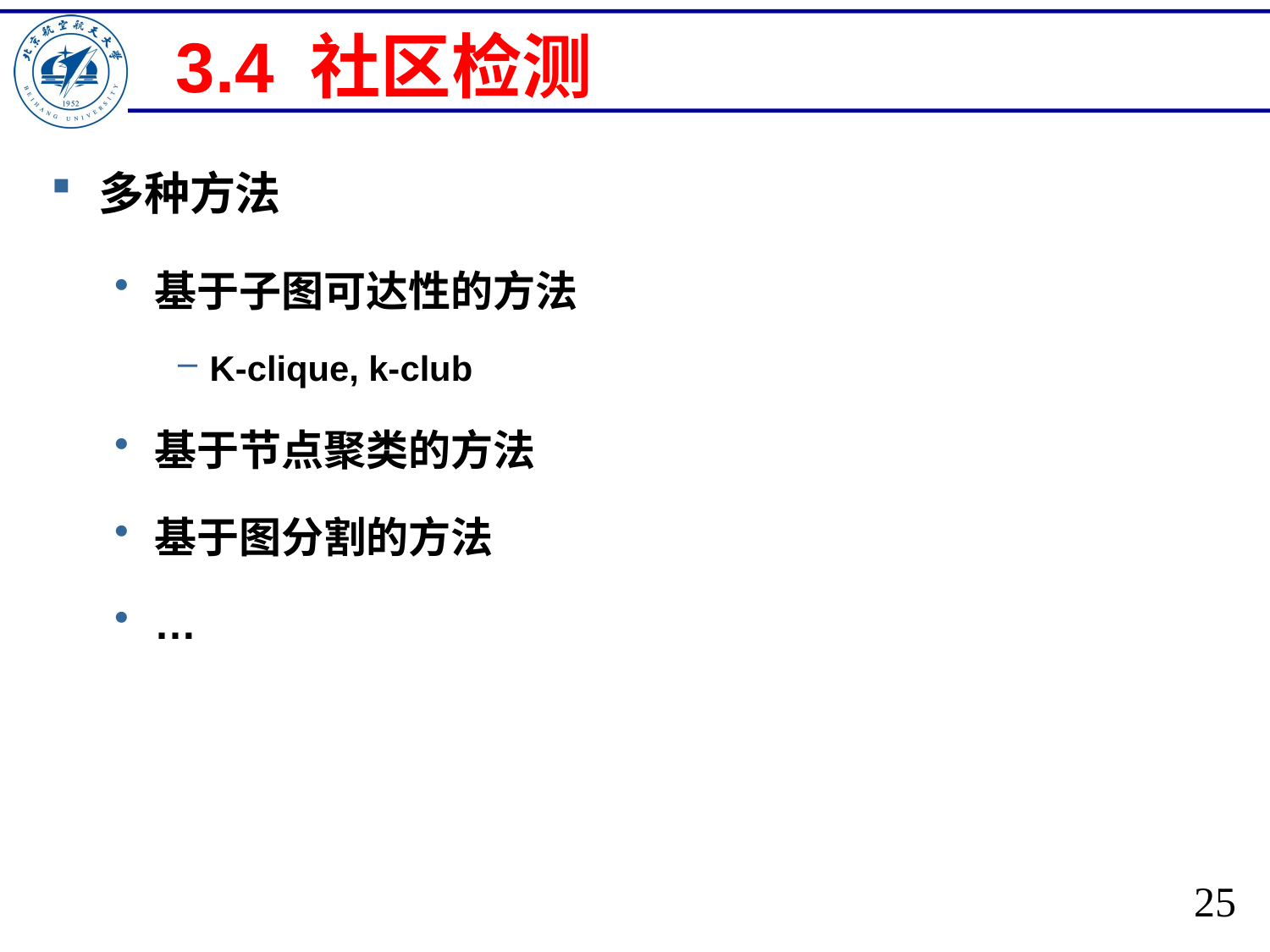

# 3.4 社区检测
多种方法
基于子图可达性的方法
K-clique, k-club
基于节点聚类的方法
基于图分割的方法
…